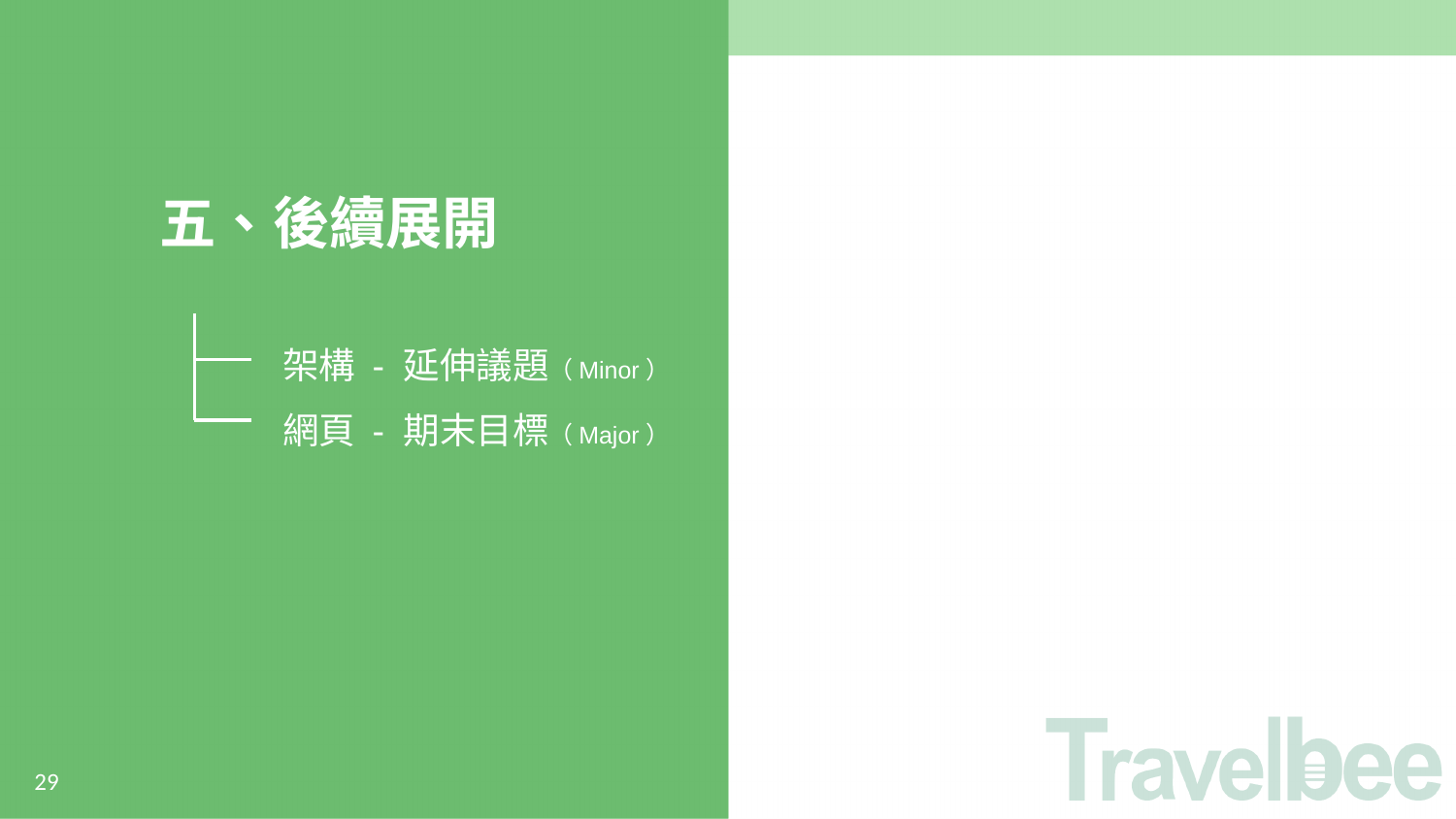

五、後續展開
架構 - 延伸議題（Minor）
網頁 - 期末目標（Major）

29